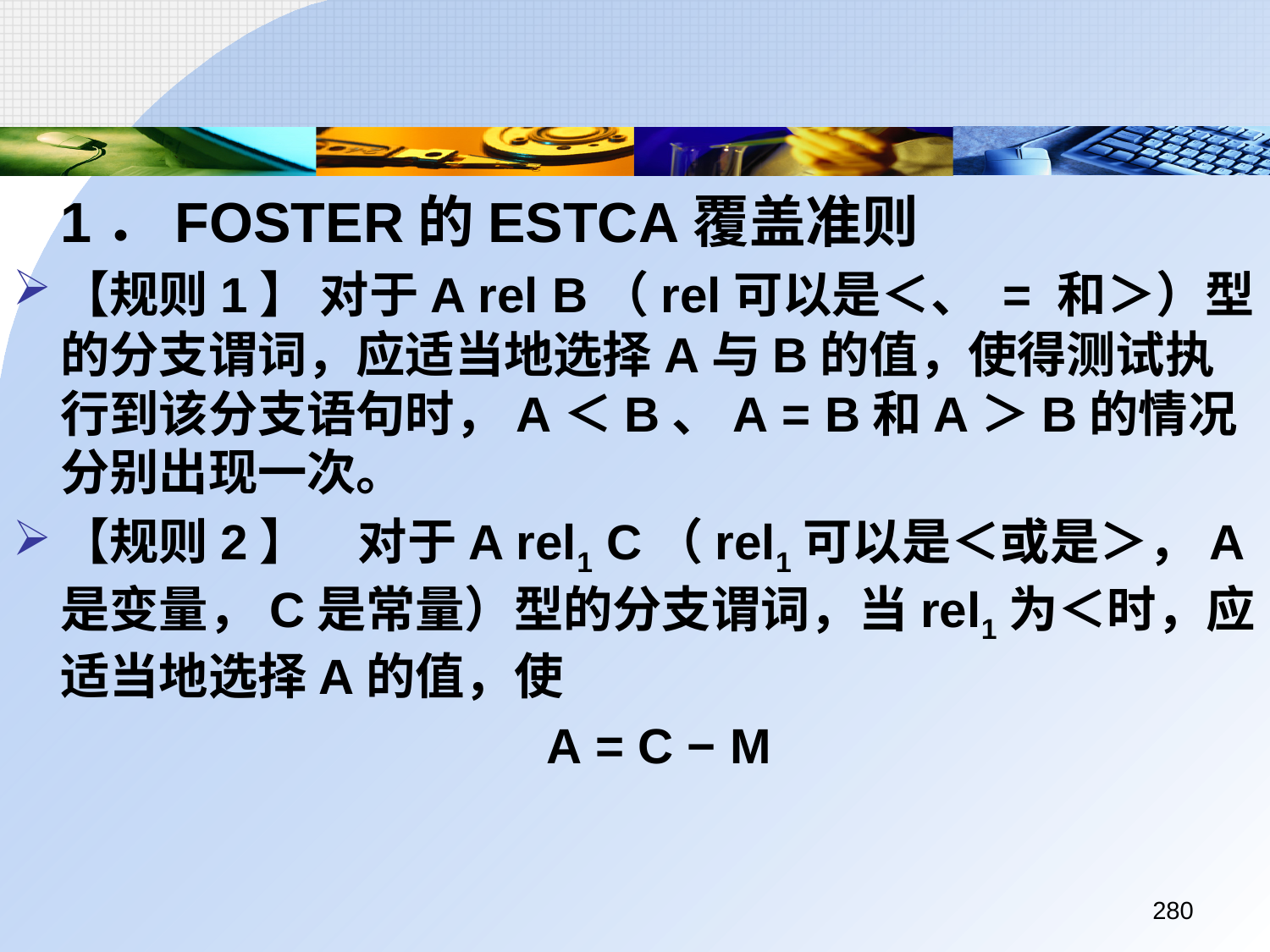

1．FOSTER的ESTCA覆盖准则
【规则1】 对于A rel B（rel可以是＜、 = 和＞）型的分支谓词，应适当地选择A与B的值，使得测试执行到该分支语句时，A＜B、A = B和A＞B的情况分别出现一次。
【规则2】　对于A rel1 C（rel1可以是＜或是＞，A是变量，C是常量）型的分支谓词，当rel1为＜时，应适当地选择A的值，使
	A = C − M

280